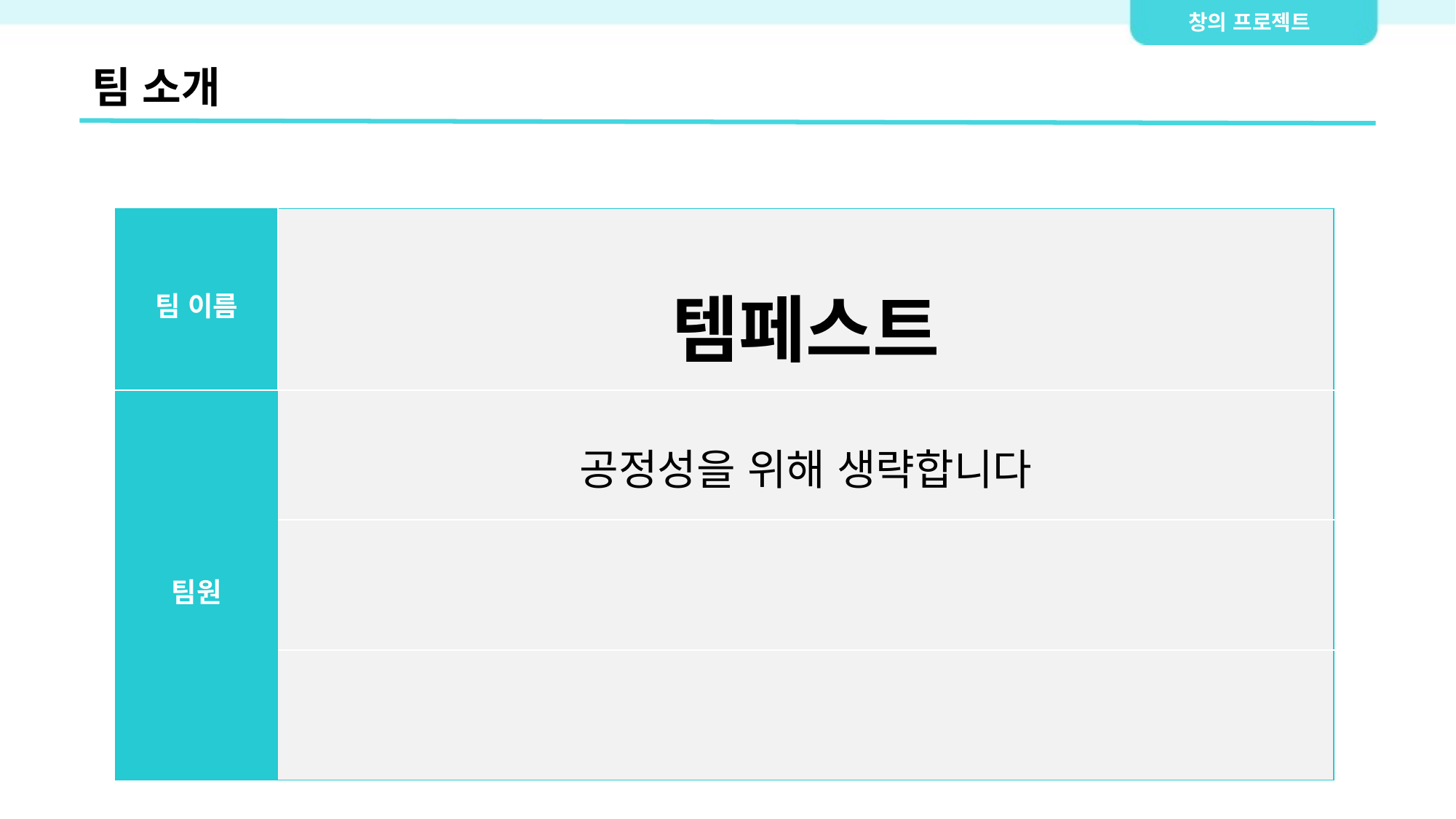

팀 소개
| 팀 이름 | 템페스트 |
| --- | --- |
| 팀원 | 공정성을 위해 생략합니다 |
|  |  |
|  |  |